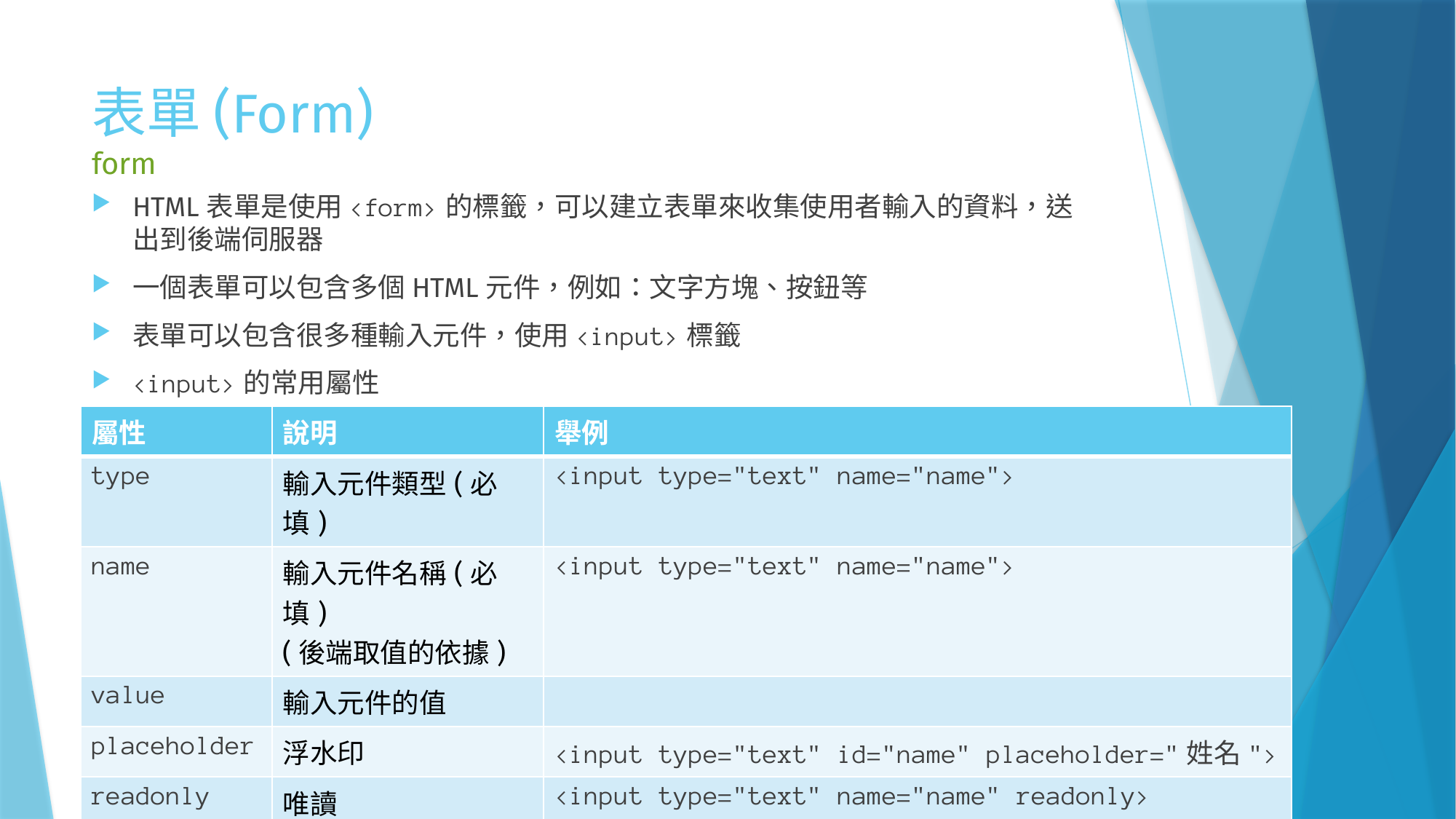

# 表單(Form) form
HTML表單是使用<form>的標籤，可以建立表單來收集使用者輸入的資料，送出到後端伺服器
一個表單可以包含多個HTML元件，例如：文字方塊、按鈕等
表單可以包含很多種輸入元件，使用<input>標籤
<input>的常用屬性

| 屬性 | 說明 | 舉例 |
| --- | --- | --- |
| type | 輸入元件類型(必填) | <input type="text" name="name"> |
| name | 輸入元件名稱(必填) (後端取值的依據) | <input type="text" name="name"> |
| value | 輸入元件的值 |  |
| placeholder | 浮水印 | <input type="text" id="name" placeholder="姓名"> |
| readonly | 唯讀 | <input type="text" name="name" readonly> |
| disabled | 無作用(灰底) | <input type="text" name="name" disabled> |
| required | 必填 | <input type="text" name="name" required> |
24